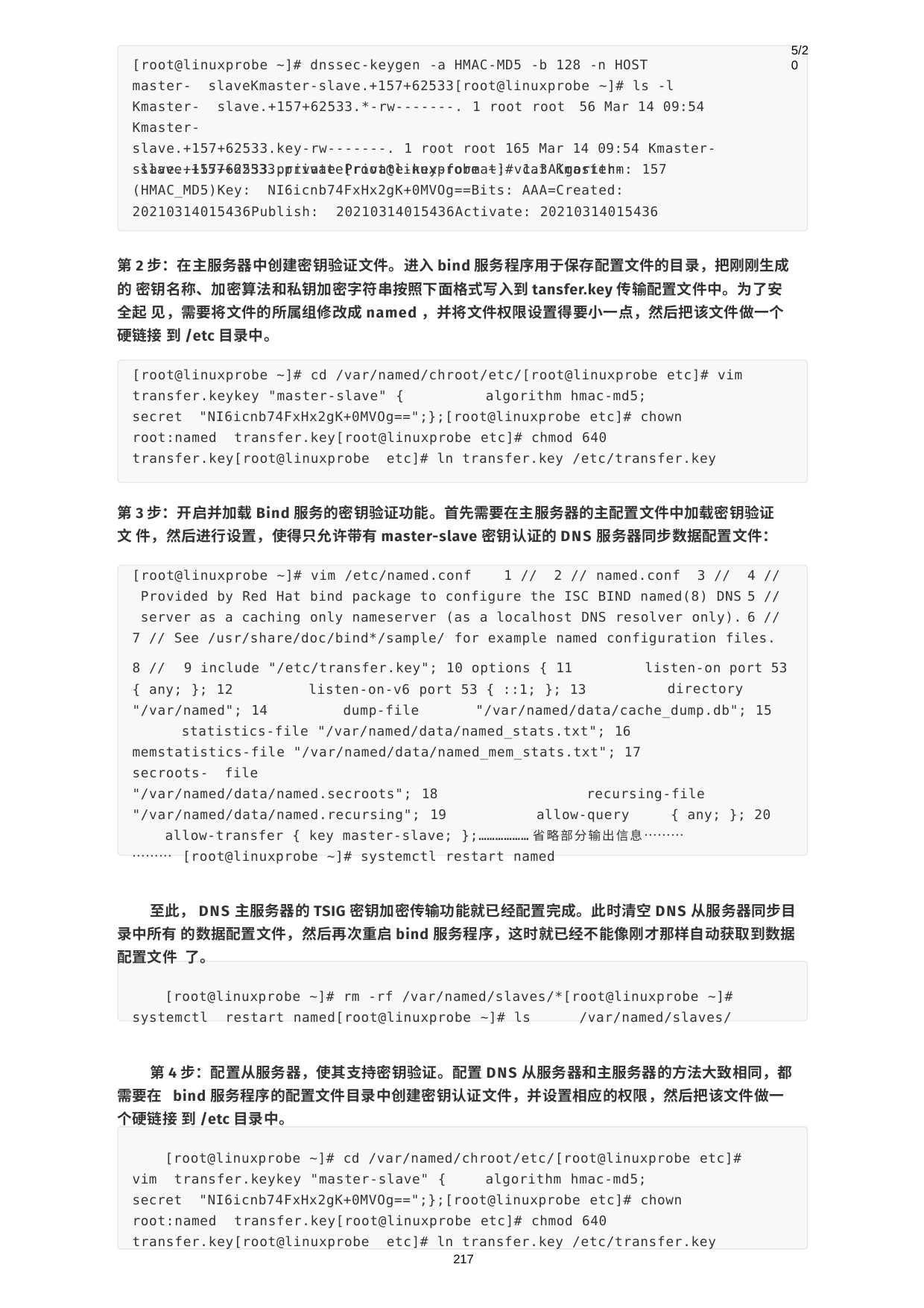

5/20

[root@linuxprobe ~]# dnssec-keygen -a HMAC-MD5 -b 128 -n HOST master-  slaveKmaster-slave.+157+62533[root@linuxprobe ~]# ls -l Kmaster-  slave.+157+62533.*-rw-------. 1 root root	56 Mar 14 09:54 Kmaster-
slave.+157+62533.key-rw-------. 1 root root 165 Mar 14 09:54 Kmaster-  slave.+157+62533.private[root@linuxprobe ~]# cat Kmaster-
slave.+157+62533.private Private-key-format: v1.3Algorithm: 157 (HMAC_MD5)Key:  NI6icnb74FxHx2gK+0MVOg==Bits: AAA=Created: 20210314015436Publish:  20210314015436Activate: 20210314015436

第2步：在主服务器中创建密钥验证文件。进入bind服务程序用于保存配置文件的目录，把刚刚生成的 密钥名称、加密算法和私钥加密字符串按照下面格式写入到tansfer.key传输配置文件中。为了安全起 见，需要将文件的所属组修改成named，并将文件权限设置得要小一点，然后把该文件做一个硬链接 到/etc目录中。

[root@linuxprobe ~]# cd /var/named/chroot/etc/[root@linuxprobe etc]# vim  transfer.keykey "master-slave" {	algorithm hmac-md5;	secret  "NI6icnb74FxHx2gK+0MVOg==";};[root@linuxprobe etc]# chown root:named  transfer.key[root@linuxprobe etc]# chmod 640 transfer.key[root@linuxprobe  etc]# ln transfer.key /etc/transfer.key

第3步：开启并加载Bind服务的密钥验证功能。首先需要在主服务器的主配置文件中加载密钥验证文 件，然后进行设置，使得只允许带有master-slave密钥认证的DNS服务器同步数据配置文件：

[root@linuxprobe ~]# vim /etc/named.conf	1 //	2 // named.conf	3 //	4 //  Provided by Red Hat bind package to configure the ISC BIND named(8) DNS	5 //  server as a caching only nameserver (as a localhost DNS resolver only).	6 //
7 // See /usr/share/doc/bind*/sample/ for example named configuration files.

listen-on port 53  directory
8 //	9 include "/etc/transfer.key"; 10 options { 11
{ any; }; 12	listen-on-v6 port 53 { ::1; }; 13
"/var/named"; 14	dump-file
"/var/named/data/cache_dump.db"; 15
statistics-file "/var/named/data/named_stats.txt"; 16
memstatistics-file "/var/named/data/named_mem_stats.txt"; 17		secroots-  file	"/var/named/data/named.secroots"; 18		recursing-file  "/var/named/data/named.recursing"; 19	allow-query	{ any; }; 20
allow-transfer { key master-slave; };………………省略部分输出信息………………  [root@linuxprobe ~]# systemctl restart named

至此，DNS主服务器的TSIG密钥加密传输功能就已经配置完成。此时清空DNS从服务器同步目录中所有 的数据配置文件，然后再次重启bind服务程序，这时就已经不能像刚才那样自动获取到数据配置文件  了。

[root@linuxprobe ~]# rm -rf /var/named/slaves/*[root@linuxprobe ~]# systemctl  restart named[root@linuxprobe ~]# ls	/var/named/slaves/

第4步：配置从服务器，使其支持密钥验证。配置DNS从服务器和主服务器的方法大致相同，都需要在  bind服务程序的配置文件目录中创建密钥认证文件，并设置相应的权限，然后把该文件做一个硬链接 到/etc目录中。

[root@linuxprobe ~]# cd /var/named/chroot/etc/[root@linuxprobe etc]# vim  transfer.keykey "master-slave" {	algorithm hmac-md5;	secret  "NI6icnb74FxHx2gK+0MVOg==";};[root@linuxprobe etc]# chown root:named  transfer.key[root@linuxprobe etc]# chmod 640 transfer.key[root@linuxprobe  etc]# ln transfer.key /etc/transfer.key

217